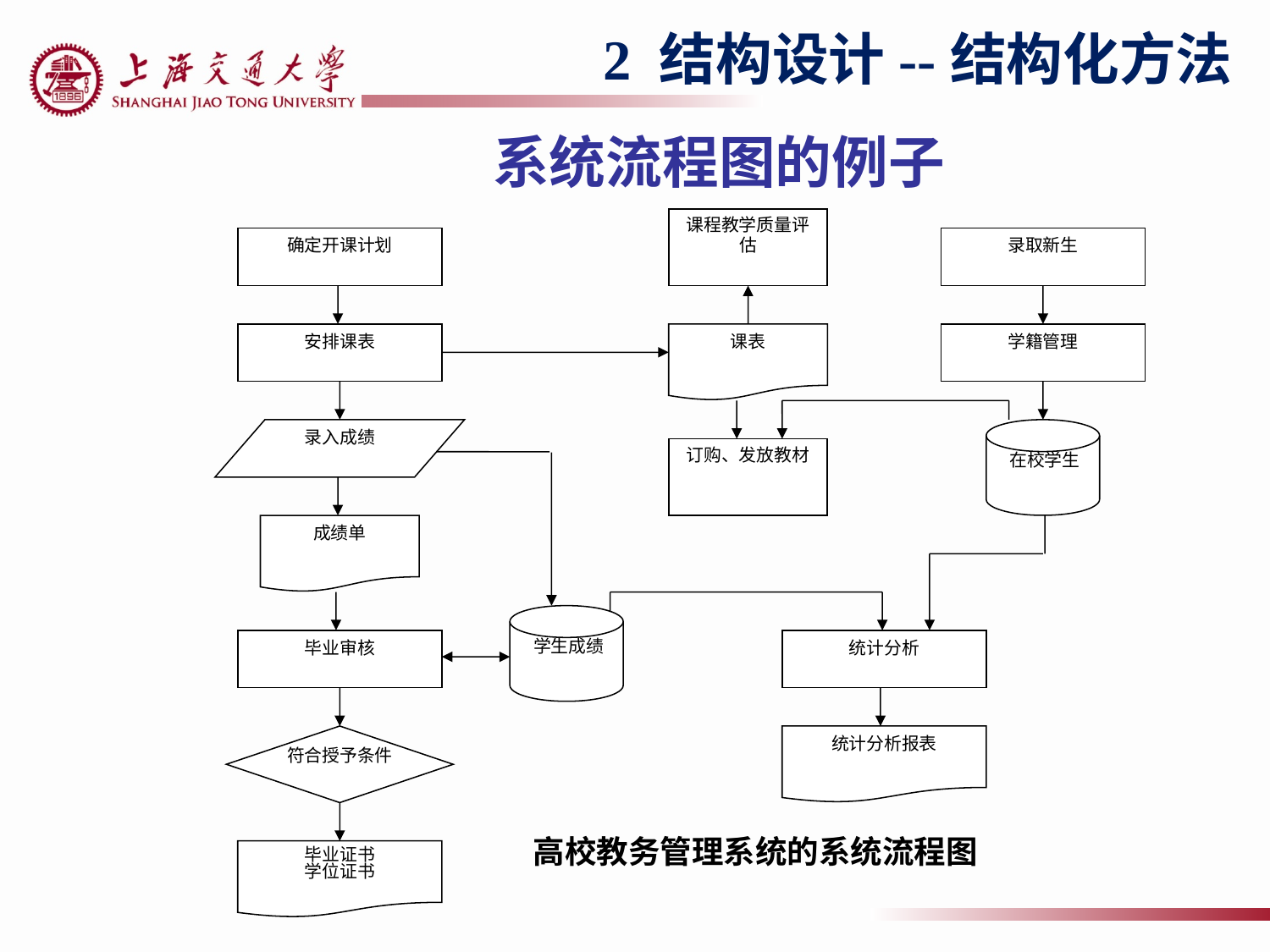

2 结构设计--结构化方法
# 系统流程图的例子
课程教学质量评估
确定开课计划
录取新生

安排课表

课表
学籍管理

录入成绩

在校学生
订购、发放教材

成绩单

学生成绩
毕业审核
统计分析

符合授予条件

统计分析报表

高校教务管理系统的系统流程图

毕业证书
学位证书